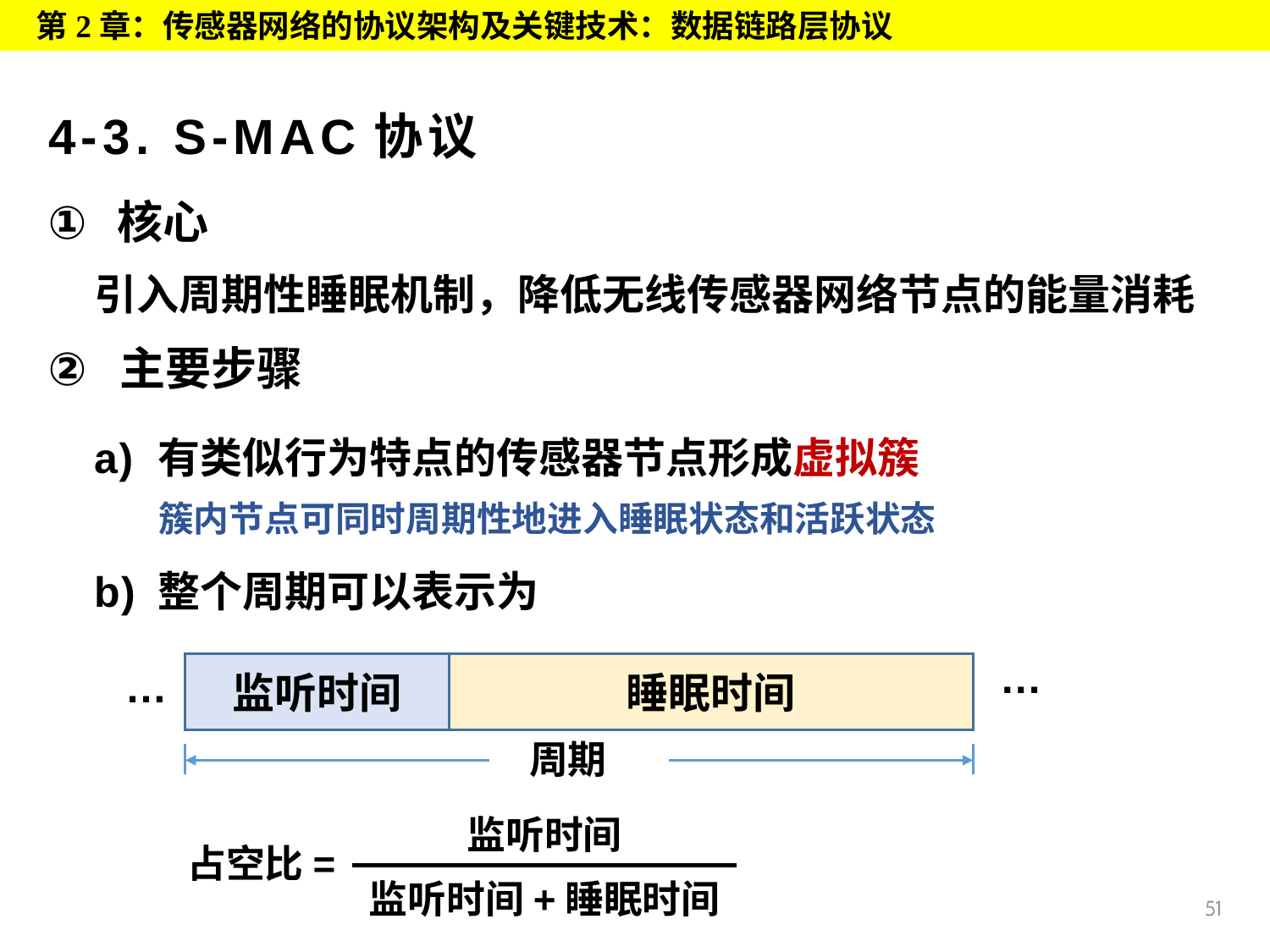

第2章：传感器网络的协议架构及关键技术：数据链路层协议
# 4-3. S-MAC协议
 核心
引入周期性睡眠机制，降低无线传感器网络节点的能量消耗
主要步骤
有类似行为特点的传感器节点形成虚拟簇
簇内节点可同时周期性地进入睡眠状态和活跃状态
整个周期可以表示为
…
…
周期
监听时间
睡眠时间
监听时间
占空比=
监听时间+睡眠时间
51